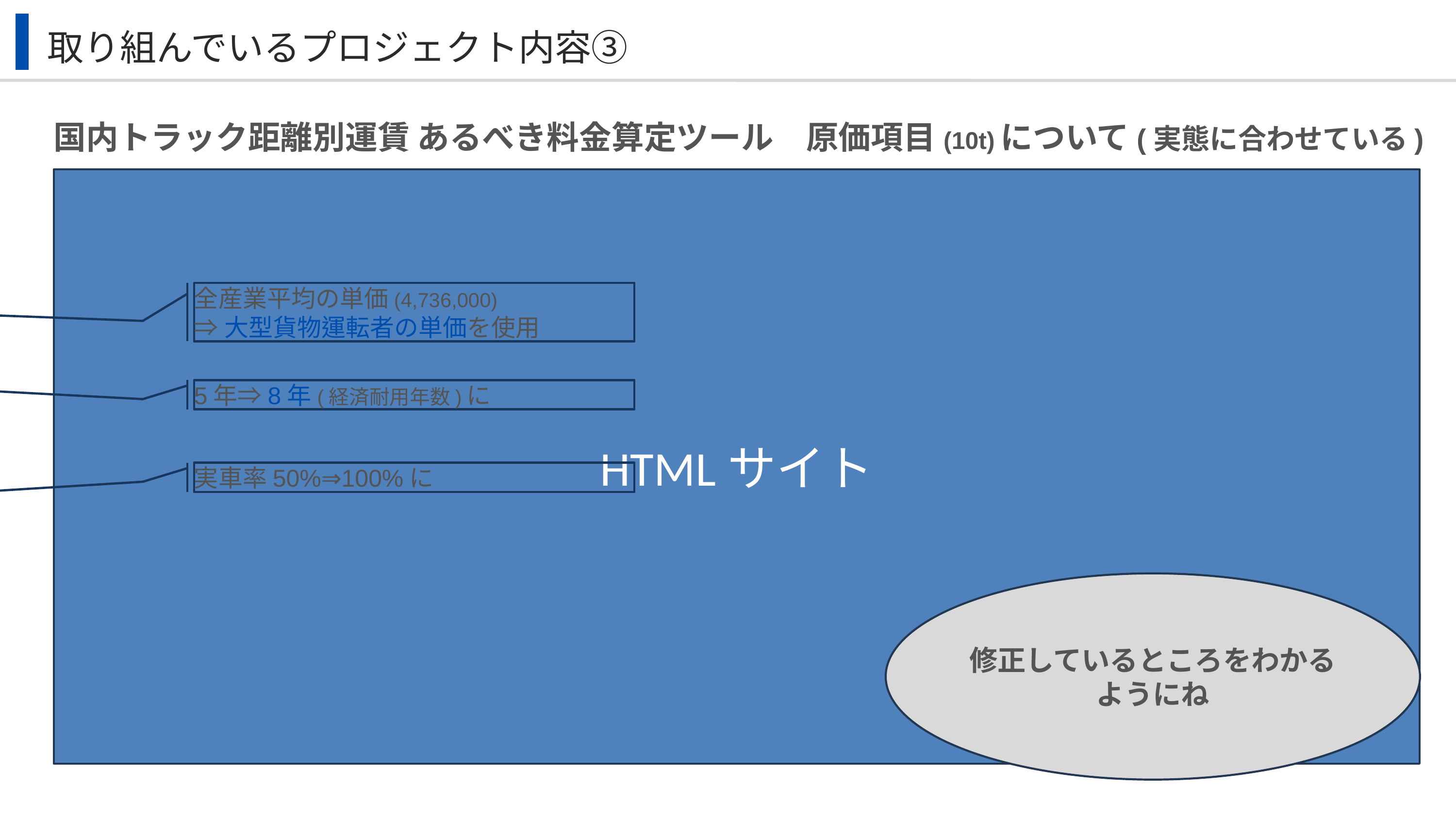

取り組んでいるプロジェクト内容③

国内トラック距離別運賃 あるべき料金算定ツール　原価項目(10t)について(実態に合わせている)
HTMLサイト
全産業平均の単価(4,736,000)
⇒大型貨物運転者の単価を使用
5年⇒8年(経済耐用年数)に
実車率50%⇒100%に
修正しているところをわかるようにね